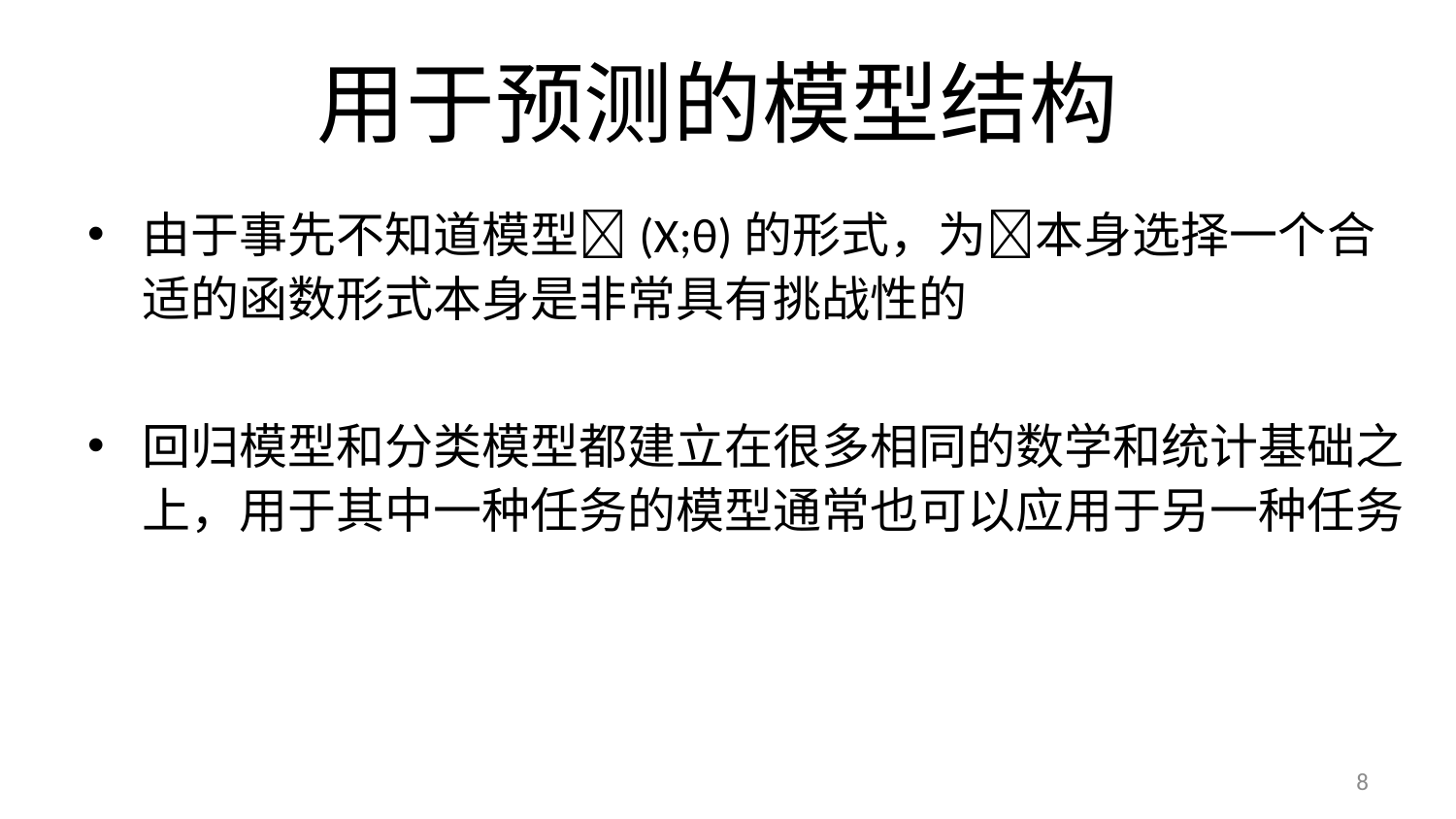

# 用于预测的模型结构
由于事先不知道模型ƒ(X;θ)的形式，为ƒ本身选择一个合适的函数形式本身是非常具有挑战性的

回归模型和分类模型都建立在很多相同的数学和统计基础之上，用于其中一种任务的模型通常也可以应用于另一种任务
8